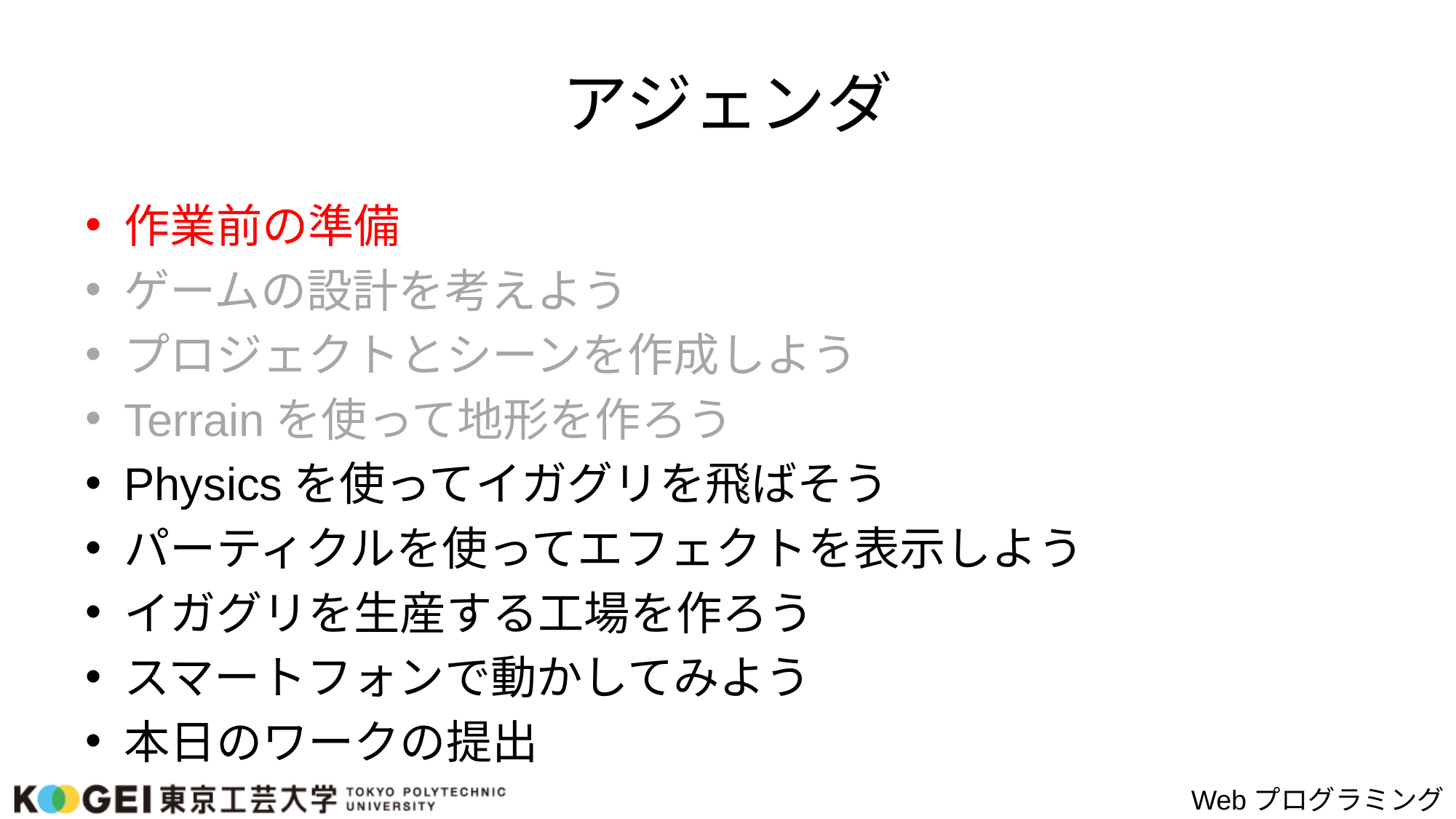

# アジェンダ
作業前の準備
ゲームの設計を考えよう
プロジェクトとシーンを作成しよう
Terrainを使って地形を作ろう
Physicsを使ってイガグリを飛ばそう
パーティクルを使ってエフェクトを表示しよう
イガグリを生産する工場を作ろう
スマートフォンで動かしてみよう
本日のワークの提出